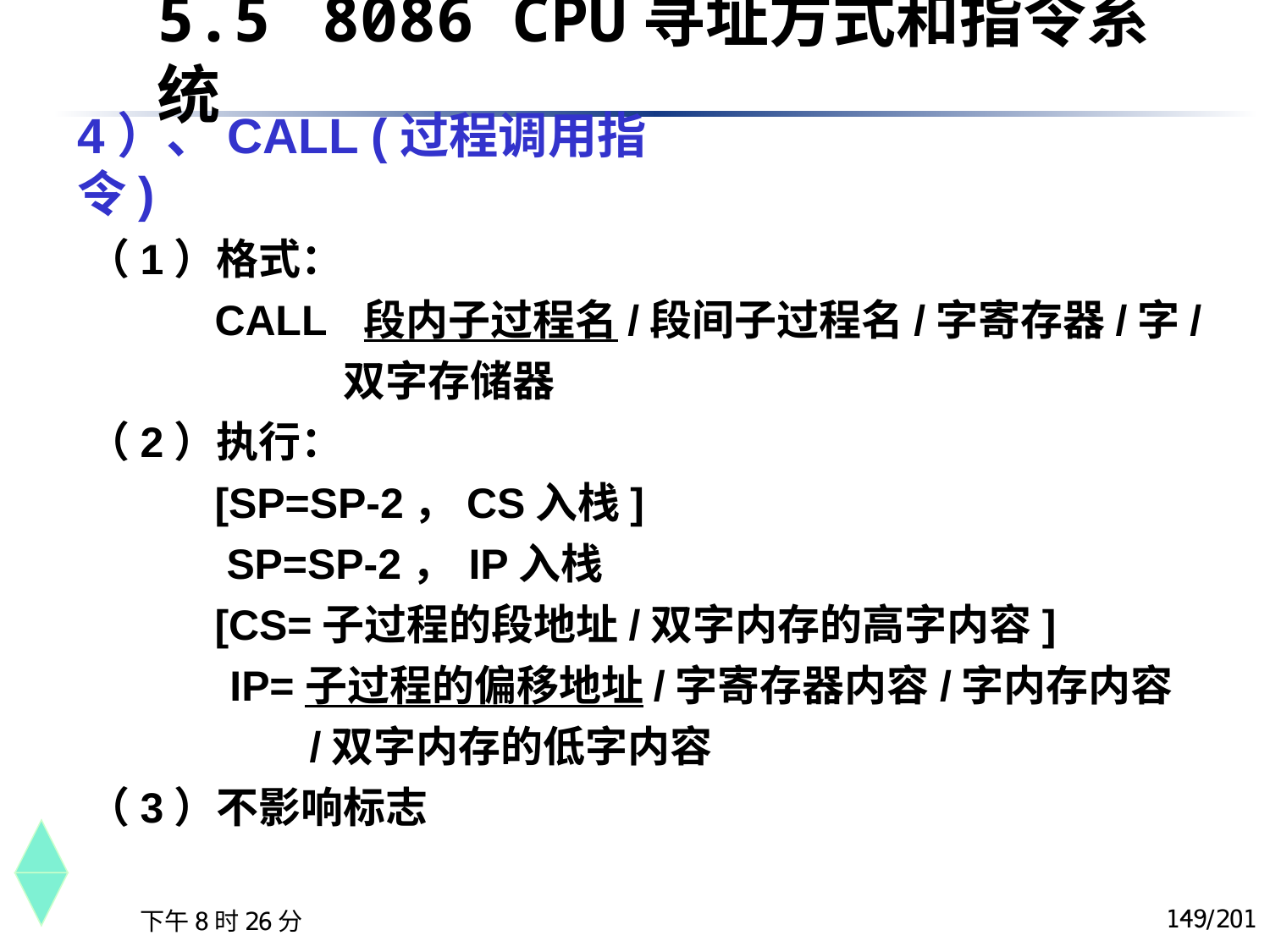

5.5	 8086 CPU寻址方式和指令系统
# 4）、CALL (过程调用指令)
（1）格式：
	CALL	 段内子过程名/段间子过程名/字寄存器/字/ 	          双字存储器
（2）执行：
	[SP=SP-2，CS入栈]
	 SP=SP-2，	IP入栈
	[CS=子过程的段地址/双字内存的高字内容]
            IP=子过程的偏移地址/字寄存器内容/字内存内容
	        /双字内存的低字内容
（3）不影响标志
149/201
下午8时26分